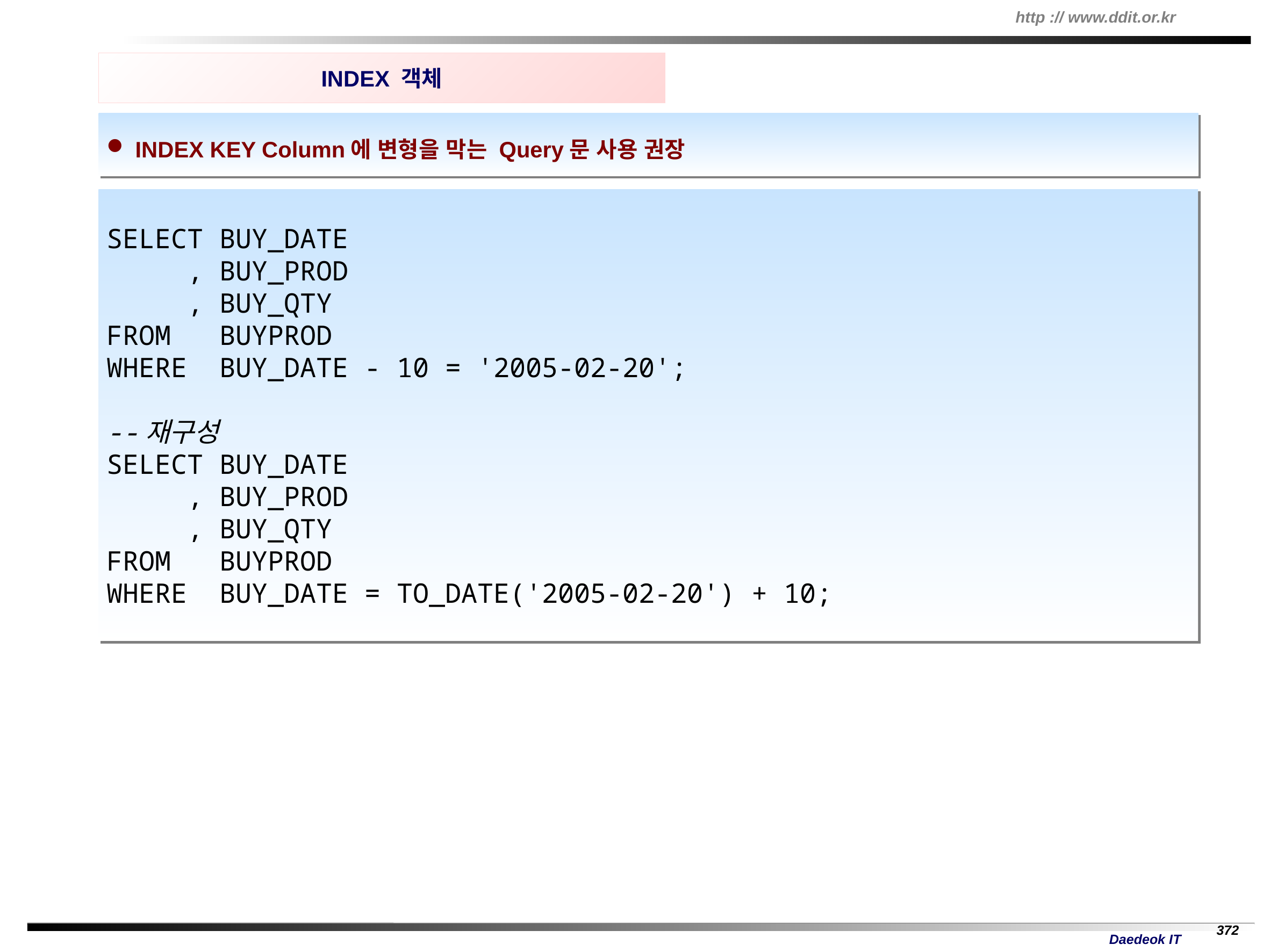

INDEX 객체
 INDEX KEY Column에 변형을 막는 Query문 사용 권장
SELECT BUY_DATE
     , BUY_PROD
     , BUY_QTY
FROM   BUYPROD
WHERE  BUY_DATE - 10 = '2005-02-20';

--재구성
SELECT BUY_DATE
     , BUY_PROD
     , BUY_QTY
FROM   BUYPROD
WHERE  BUY_DATE = TO_DATE('2005-02-20') + 10;